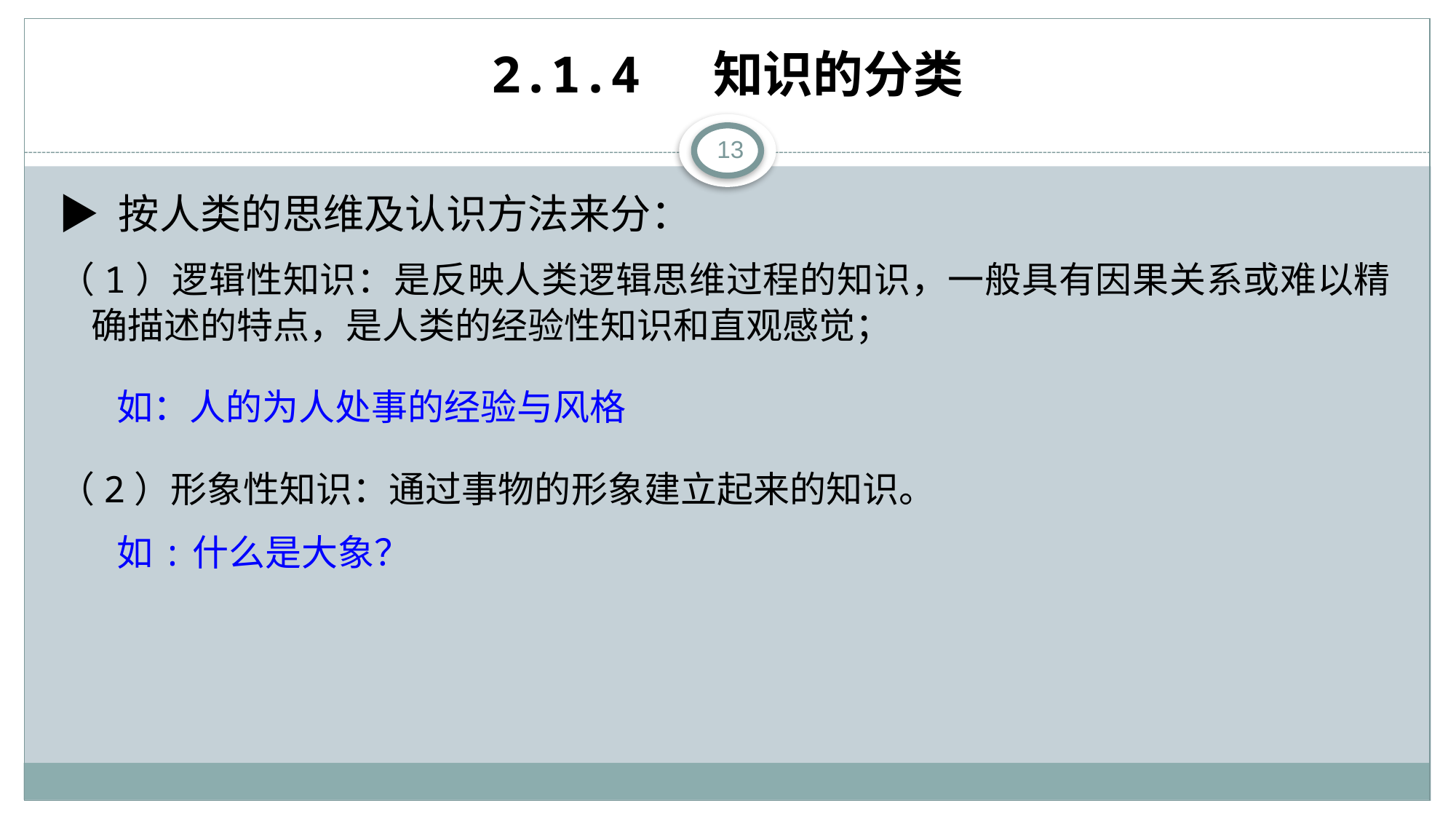

# 2.1.4  知识的分类
13
▶ 按人类的思维及认识方法来分：
（1）逻辑性知识：是反映人类逻辑思维过程的知识，一般具有因果关系或难以精确描述的特点，是人类的经验性知识和直观感觉；
      如：人的为人处事的经验与风格
（2）形象性知识：通过事物的形象建立起来的知识。
      如:什么是大象？